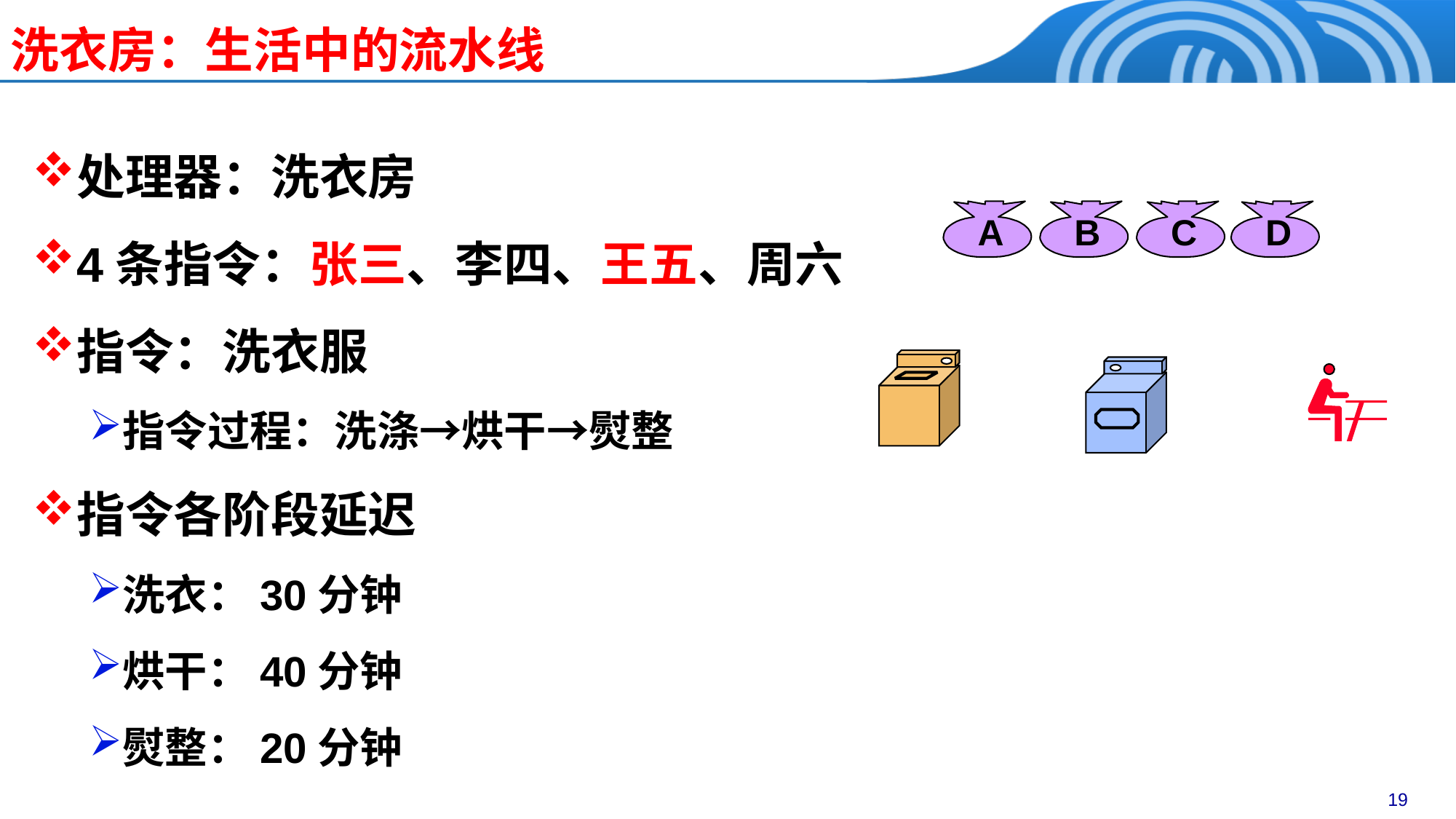

洗衣房：生活中的流水线
处理器：洗衣房
4条指令：张三、李四、王五、周六
指令：洗衣服
指令过程：洗涤→烘干→熨整
指令各阶段延迟
洗衣：30分钟
烘干：40分钟
熨整：20分钟

A

B

C

D